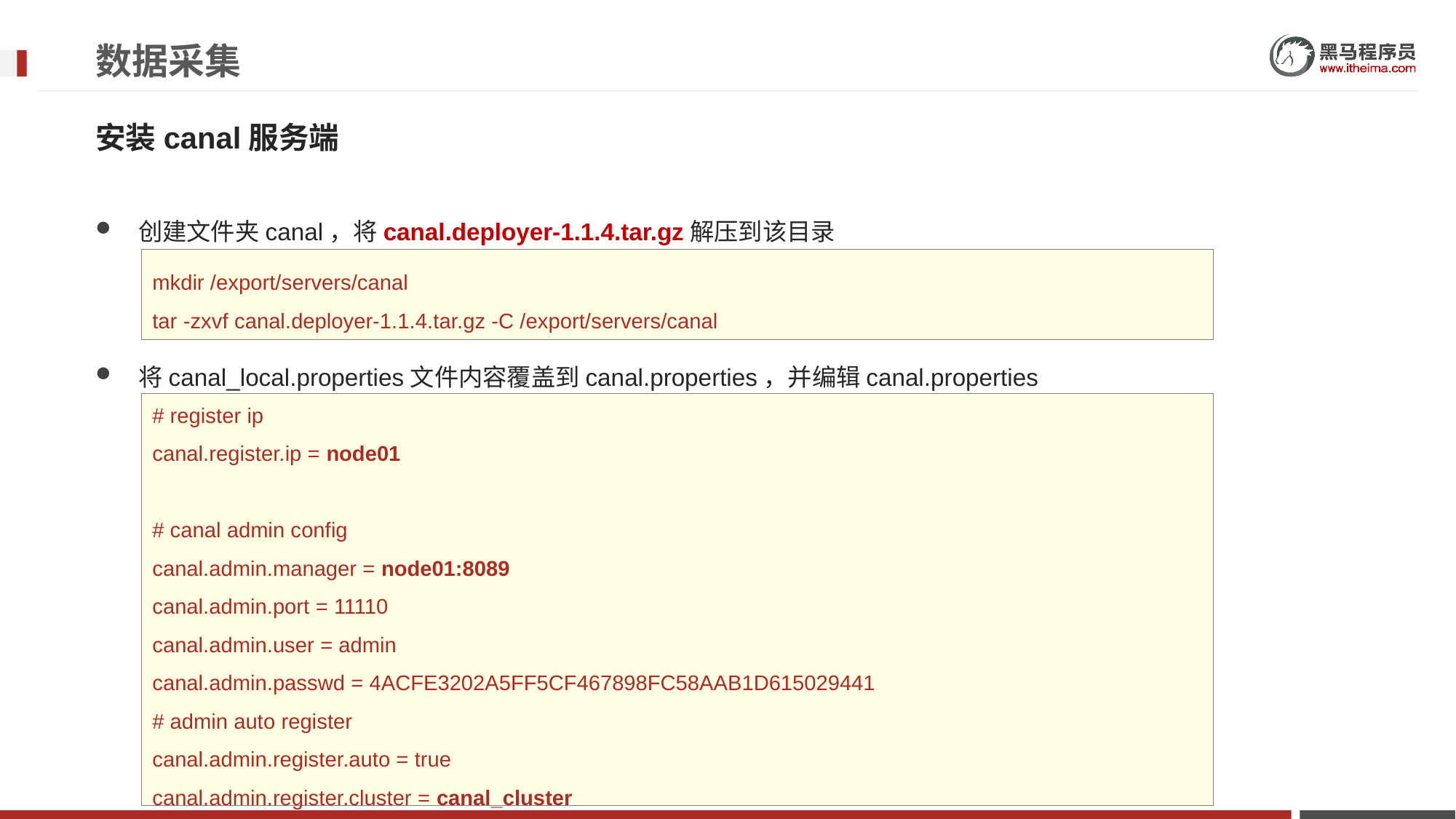

# 数据采集
安装canal服务端
创建文件夹canal，将canal.deployer-1.1.4.tar.gz解压到该目录

将canal_local.properties文件内容覆盖到canal.properties，并编辑canal.properties

mkdir /export/servers/canal
tar -zxvf canal.deployer-1.1.4.tar.gz -C /export/servers/canal
# register ip
canal.register.ip = node01

# canal admin config
canal.admin.manager = node01:8089
canal.admin.port = 11110
canal.admin.user = admin
canal.admin.passwd = 4ACFE3202A5FF5CF467898FC58AAB1D615029441
# admin auto register
canal.admin.register.auto = true
canal.admin.register.cluster = canal_cluster